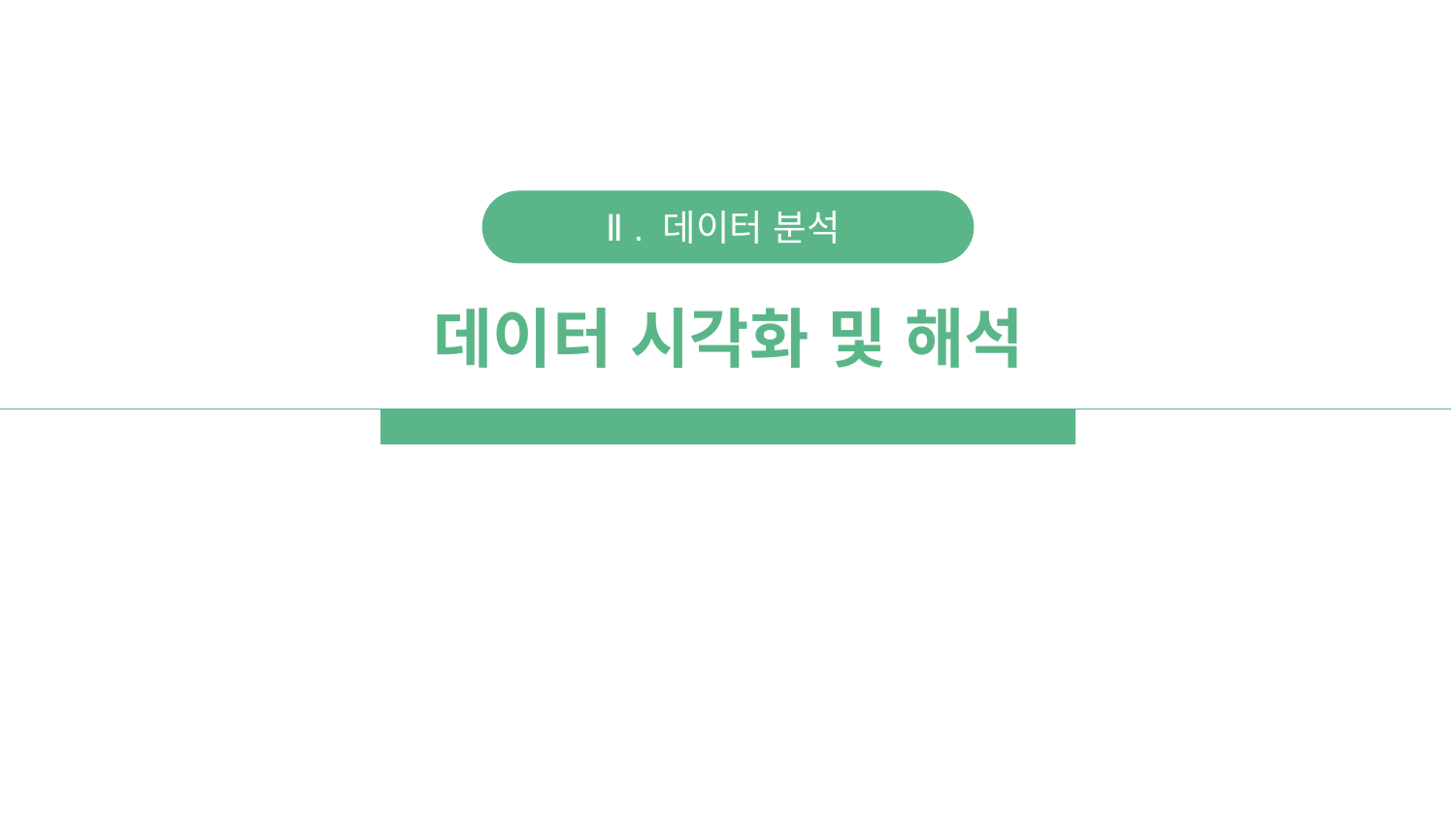

Ⅱ . 데이터 분석
데이터 시각화 및 해석